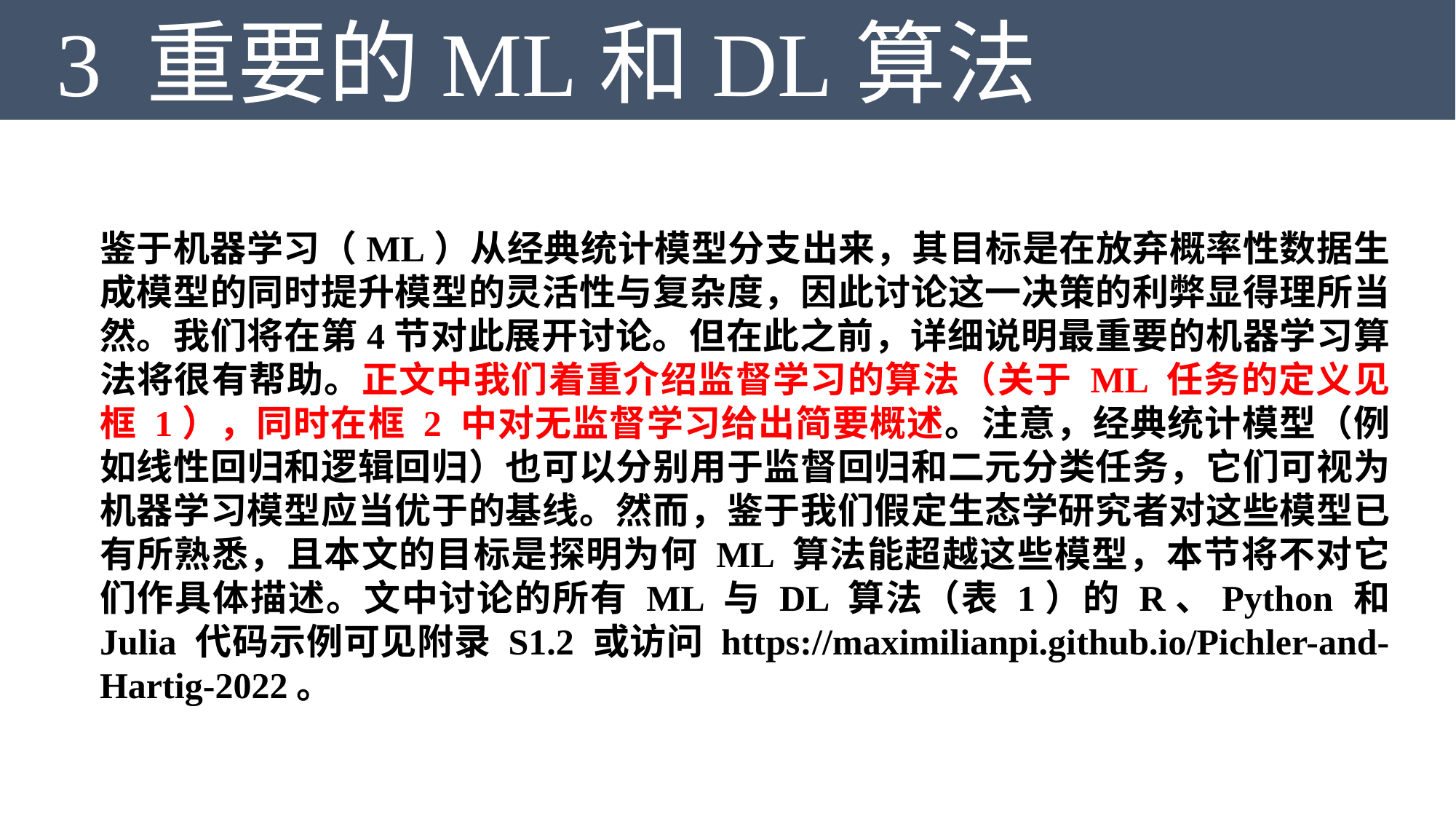

3 重要的ML和DL算法
鉴于机器学习（ML）从经典统计模型分支出来，其目标是在放弃概率性数据生成模型的同时提升模型的灵活性与复杂度，因此讨论这一决策的利弊显得理所当然。我们将在第4节对此展开讨论。但在此之前，详细说明最重要的机器学习算法将很有帮助。正文中我们着重介绍监督学习的算法（关于 ML 任务的定义见框 1），同时在框 2 中对无监督学习给出简要概述。注意，经典统计模型（例如线性回归和逻辑回归）也可以分别用于监督回归和二元分类任务，它们可视为机器学习模型应当优于的基线。然而，鉴于我们假定生态学研究者对这些模型已有所熟悉，且本文的目标是探明为何 ML 算法能超越这些模型，本节将不对它们作具体描述。文中讨论的所有 ML 与 DL 算法（表 1）的 R、Python 和 Julia 代码示例可见附录 S1.2 或访问 https://maximilianpi.github.io/Pichler-and-Hartig-2022。